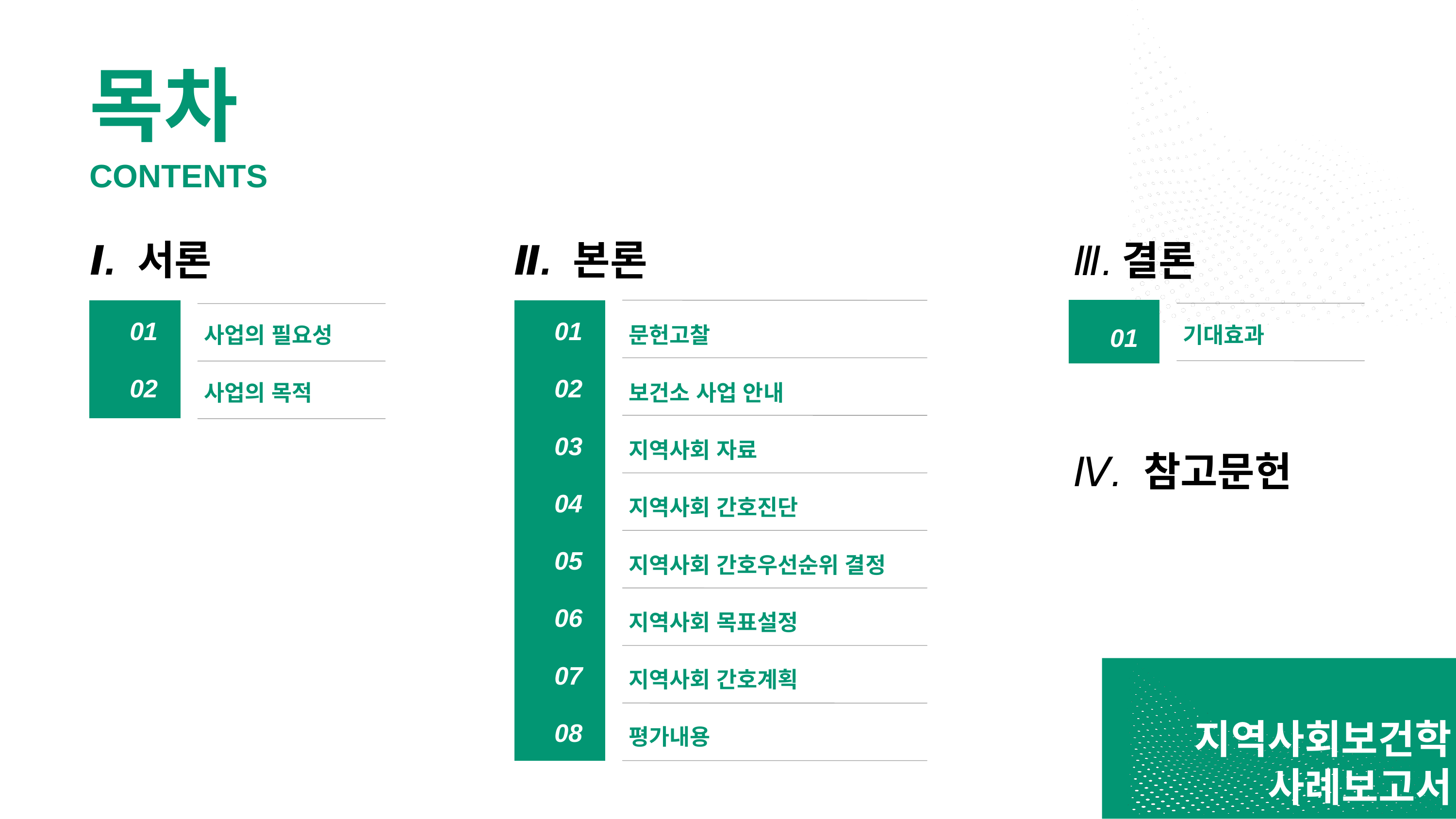

목차
CONTENTS
Ⅱ. 본론

문헌고찰
01
보건소 사업 안내
02
지역사회 자료
03
지역사회 간호진단
04
지역사회 간호우선순위 결정
05
지역사회 목표설정
06
지역사회 간호계획
07
평가내용
08
Ⅰ. 서론

사업의 필요성
01
사업의 목적

02

Ⅲ. 결론

기대효과
01

Ⅳ. 참고문헌

지역사회보건학
사례보고서